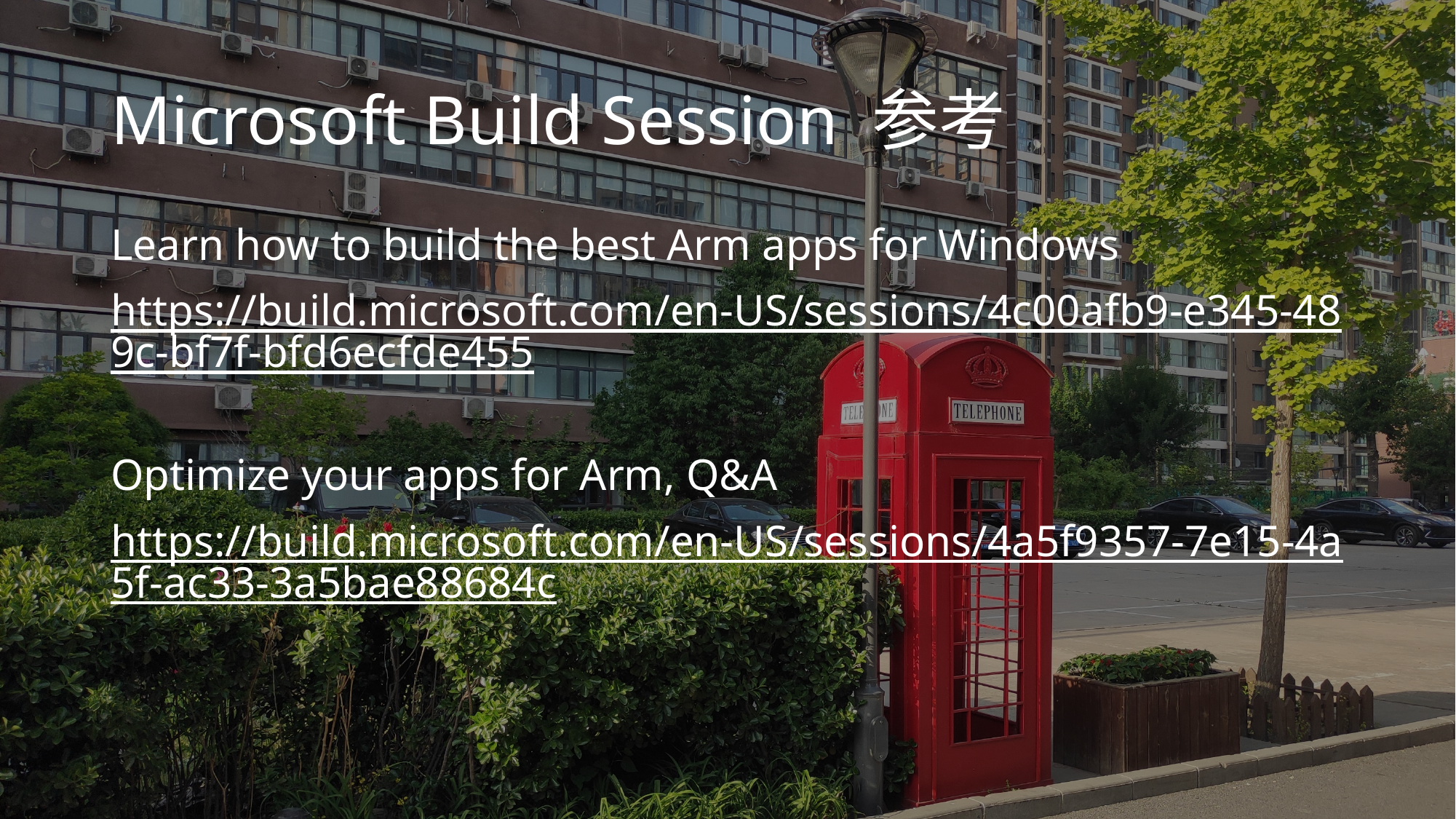

# Microsoft Build Session 参考
Learn how to build the best Arm apps for Windows
https://build.microsoft.com/en-US/sessions/4c00afb9-e345-489c-bf7f-bfd6ecfde455

Optimize your apps for Arm, Q&A
https://build.microsoft.com/en-US/sessions/4a5f9357-7e15-4a5f-ac33-3a5bae88684c